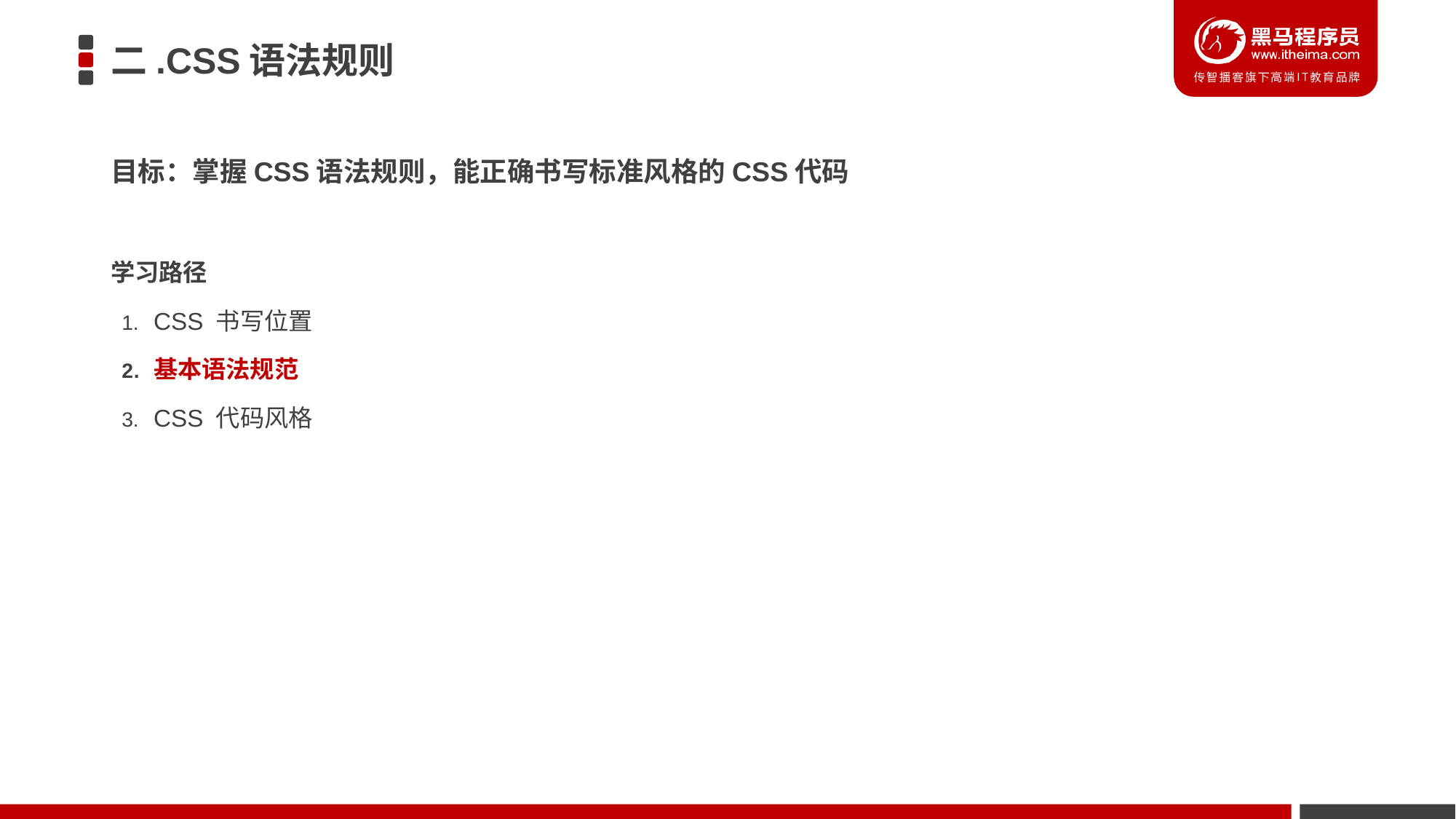

# 二.CSS语法规则
目标：掌握CSS语法规则，能正确书写标准风格的CSS代码
学习路径
CSS 书写位置
基本语法规范
CSS 代码风格